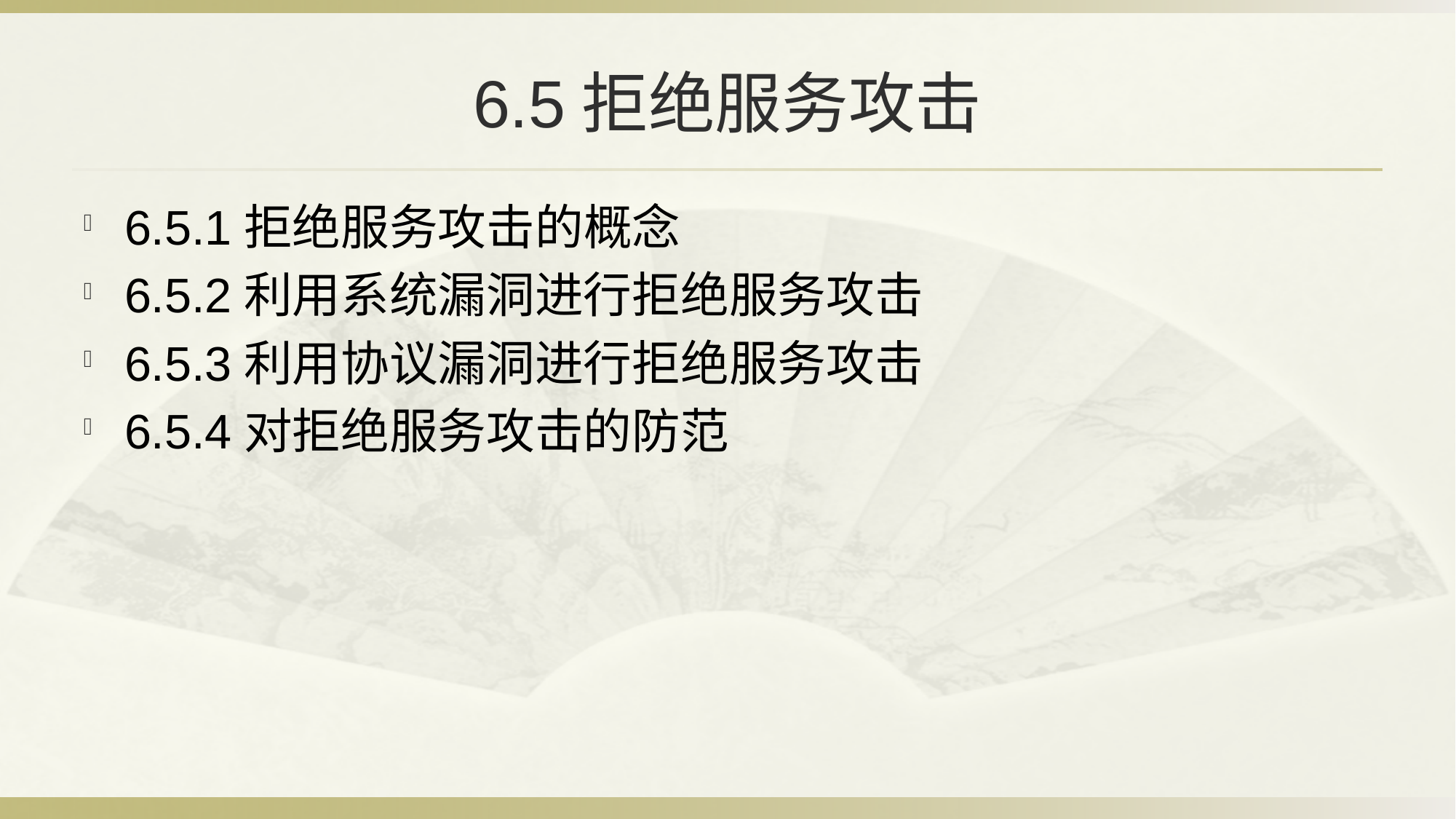

# 6.5拒绝服务攻击
6.5.1拒绝服务攻击的概念
6.5.2利用系统漏洞进行拒绝服务攻击
6.5.3利用协议漏洞进行拒绝服务攻击
6.5.4对拒绝服务攻击的防范